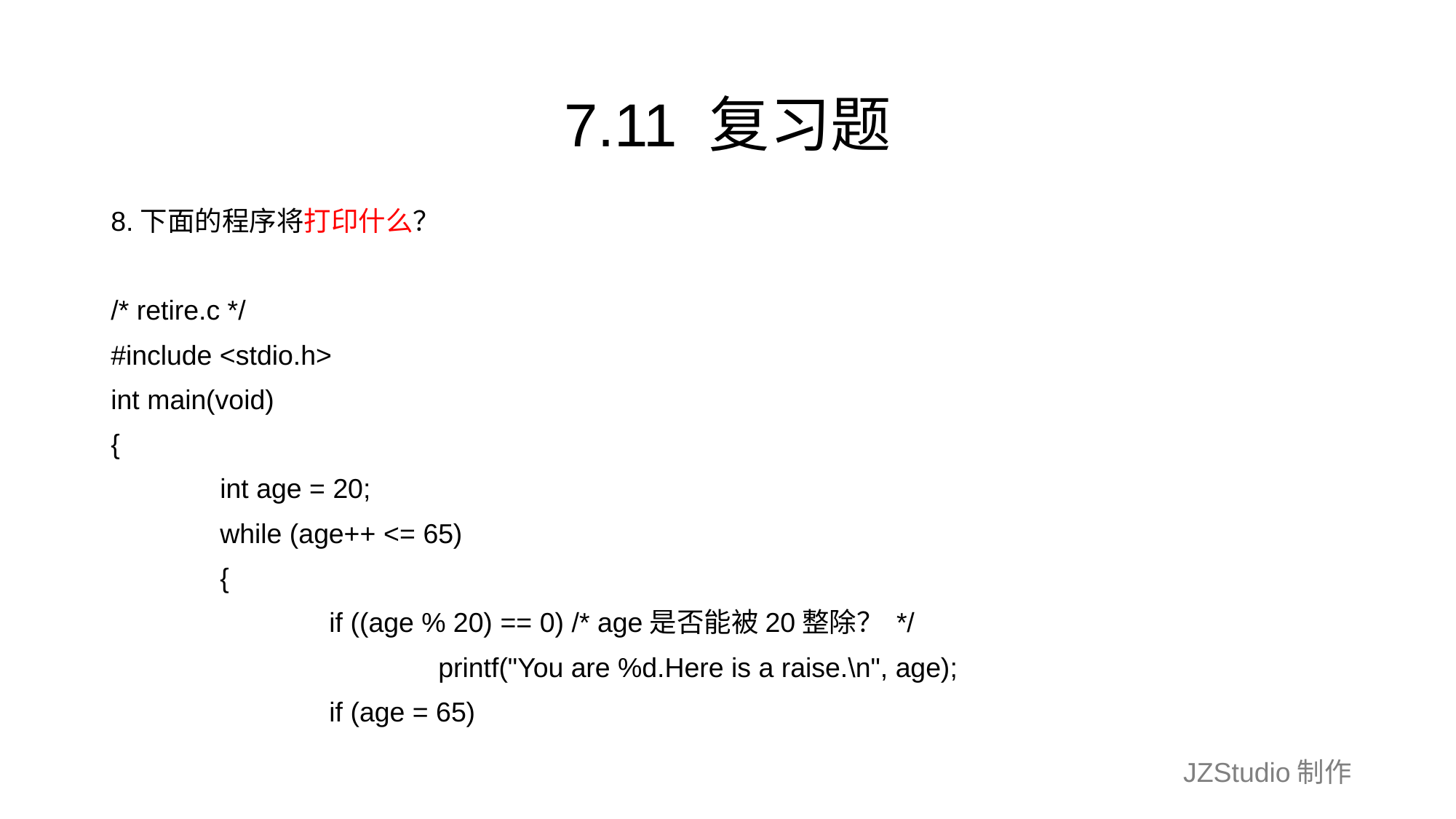

# 7.11 复习题
8.下面的程序将打印什么？

/* retire.c */
#include <stdio.h>
int main(void)
{
	int age = 20;
	while (age++ <= 65)
	{
		if ((age % 20) == 0) /* age是否能被20整除？ */
			printf("You are %d.Here is a raise.\n", age);
		if (age = 65)